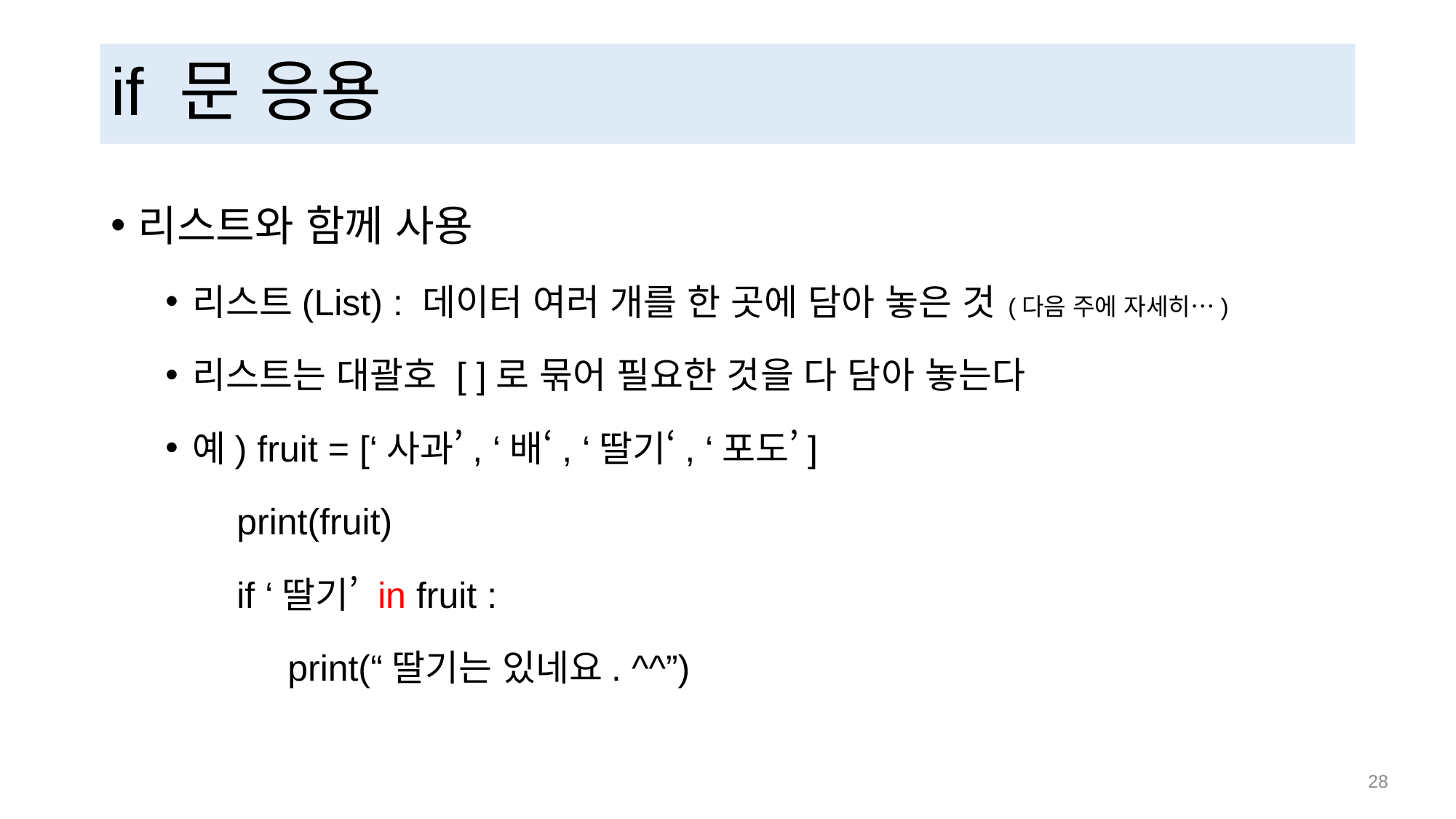

# if 문 응용
리스트와 함께 사용
리스트(List) : 데이터 여러 개를 한 곳에 담아 놓은 것 (다음 주에 자세히…)
리스트는 대괄호 [ ]로 묶어 필요한 것을 다 담아 놓는다
예) fruit = [‘사과’, ‘배‘, ‘딸기‘, ‘포도’]
       print(fruit)
       if ‘딸기’ in fruit :
            print(“딸기는 있네요. ^^”)

 28